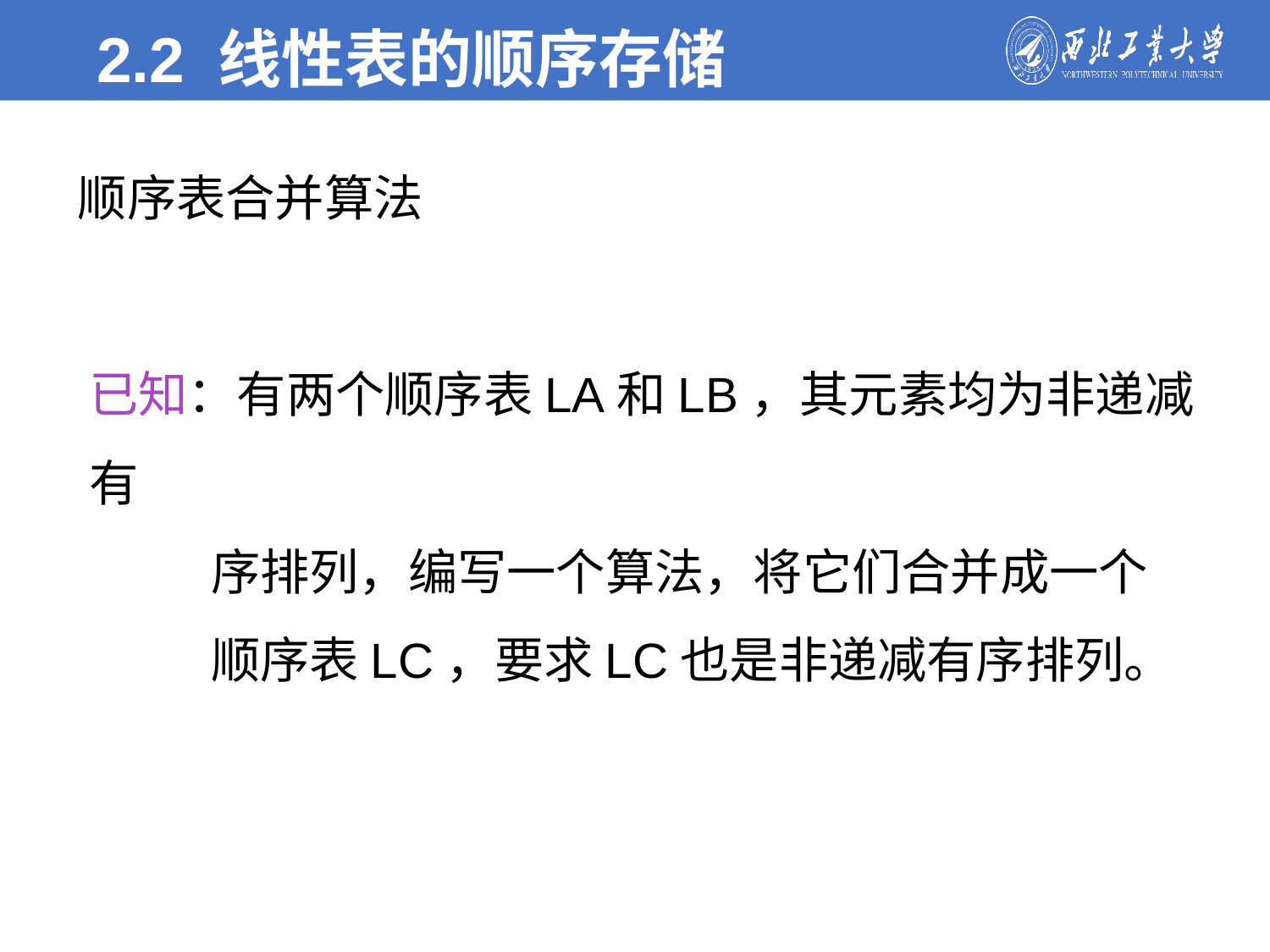

2.2 线性表的顺序存储
顺序表合并算法
已知：有两个顺序表LA和LB，其元素均为非递减有
          序排列，编写一个算法，将它们合并成一个
          顺序表LC，要求LC也是非递减有序排列。